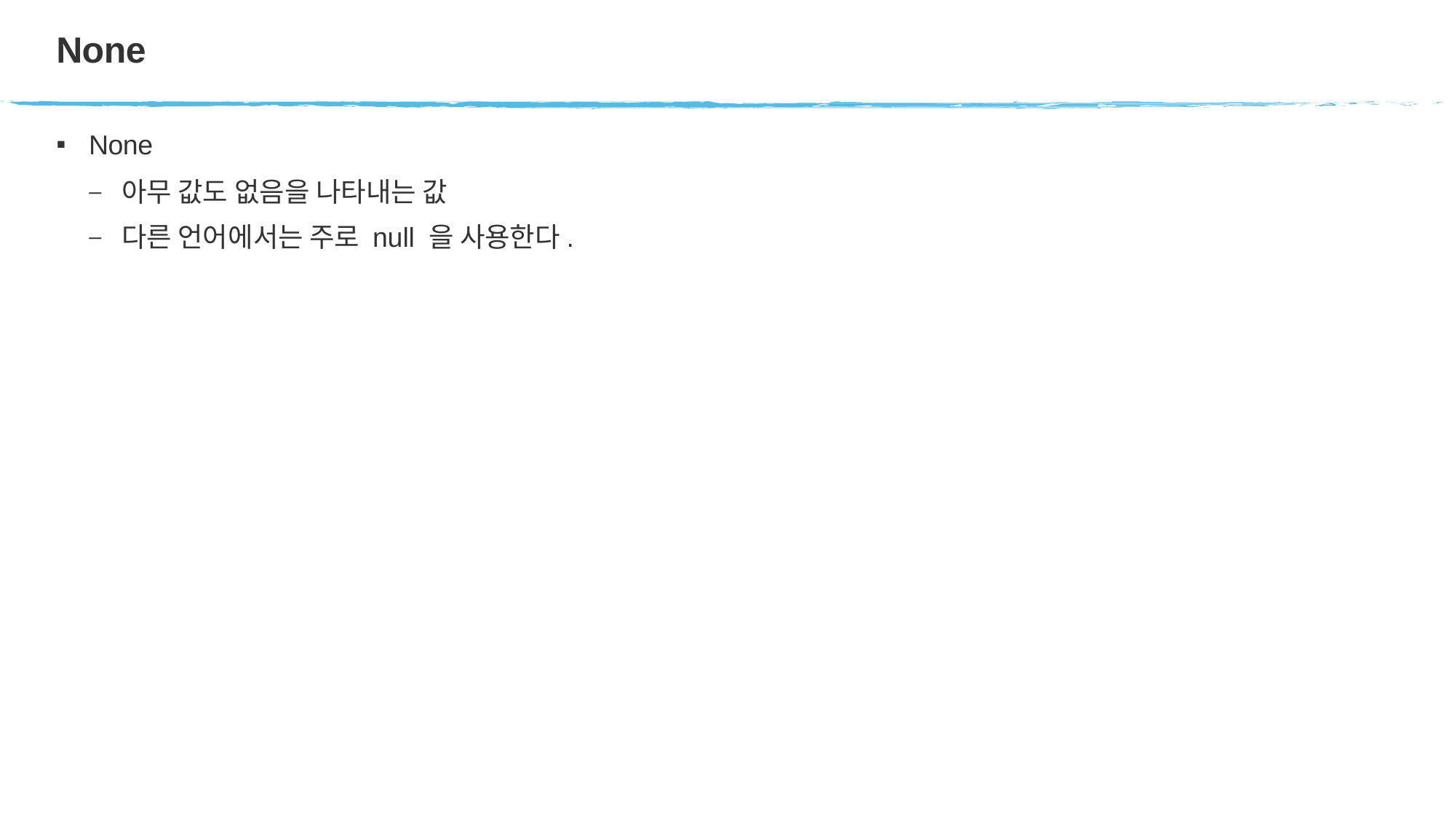

# None
None
아무 값도 없음을 나타내는 값
다른 언어에서는 주로 null 을 사용한다.